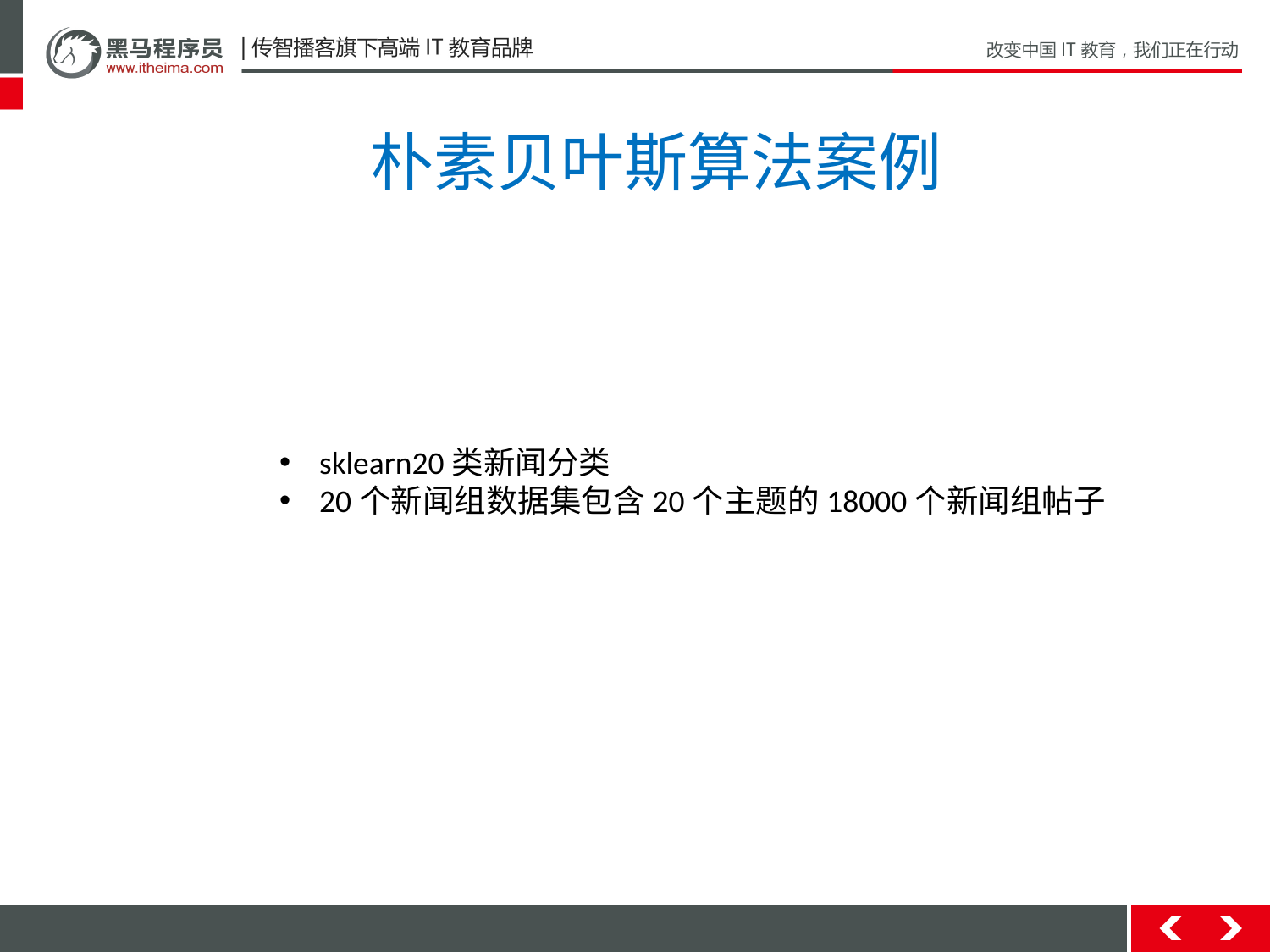

朴素贝叶斯算法案例
sklearn20类新闻分类
20个新闻组数据集包含20个主题的18000个新闻组帖子